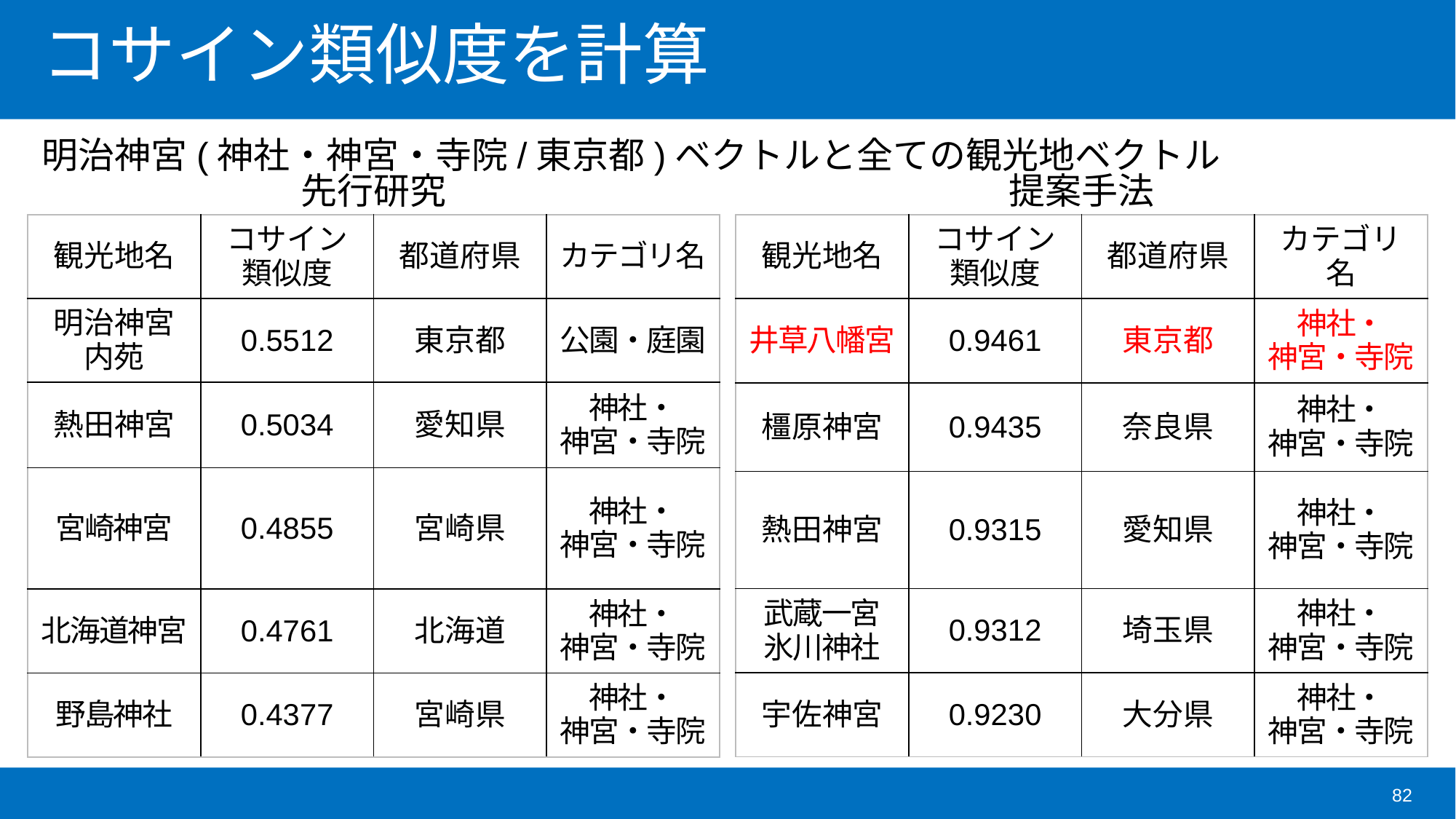

# コサイン類似度を計算
明治神宮(神社・神宮・寺院/東京都)ベクトルと全ての観光地ベクトル

先行研究
提案手法
| 観光地名 | コサイン 類似度 | 都道府県 | カテゴリ名 |
| --- | --- | --- | --- |
| 井草八幡宮 | 0.9461 | 東京都 | 神社・ 神宮・寺院 |
| 橿原神宮 | 0.9435 | 奈良県 | 神社・ 神宮・寺院 |
| 熱田神宮 | 0.9315 | 愛知県 | 神社・ 神宮・寺院 |
| 武蔵一宮 氷川神社 | 0.9312 | 埼玉県 | 神社・ 神宮・寺院 |
| 宇佐神宮 | 0.9230 | 大分県 | 神社・ 神宮・寺院 |
| 観光地名 | コサイン 類似度 | 都道府県 | カテゴリ名 |
| --- | --- | --- | --- |
| 明治神宮内苑 | 0.5512 | 東京都 | 公園・庭園 |
| 熱田神宮 | 0.5034 | 愛知県 | 神社・ 神宮・寺院 |
| 宮崎神宮 | 0.4855 | 宮崎県 | 神社・ 神宮・寺院 |
| 北海道神宮 | 0.4761 | 北海道 | 神社・ 神宮・寺院 |
| 野島神社 | 0.4377 | 宮崎県 | 神社・ 神宮・寺院 |
82